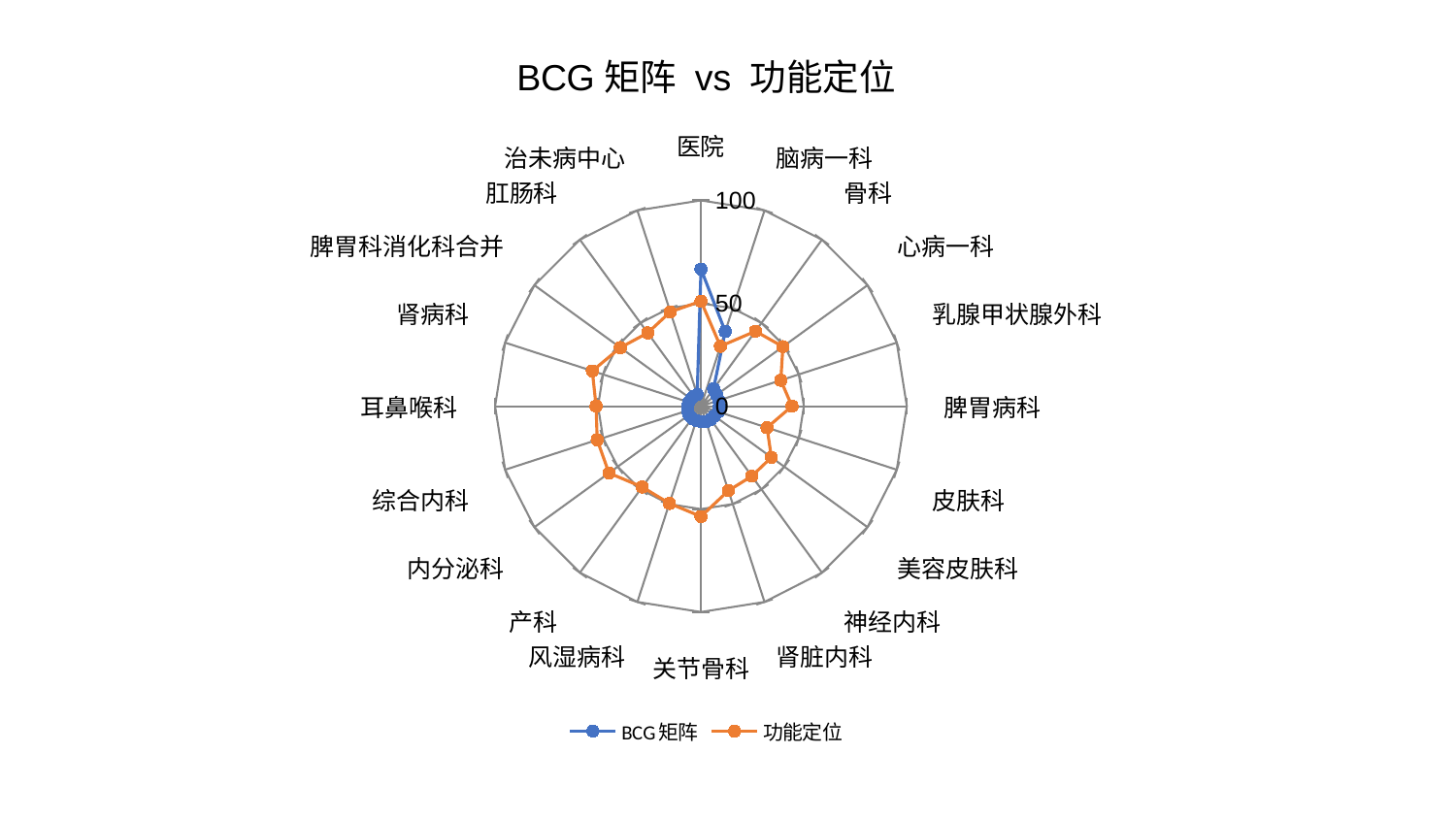

### Chart: BCG矩阵 vs 功能定位

| Category | BCG矩阵 | 功能定位 |
|---|---|---|
| 医院 | 66.61257989874575 | 51.016411180410294 |
| 脑病一科 | 38.20009647015565 | 30.636155405540354 |
| 骨科 | 10.460723562338933 | 45.04384662690923 |
| 心病一科 | 9.406606565347372 | 49.22021518068035 |
| 乳腺甲状腺外科 | 9.09492761187886 | 40.79473754060914 |
| 脾胃病科 | 8.956167048761255 | 44.23264825052296 |
| 皮肤科 | 8.919893534511536 | 33.77255610696034 |
| 美容皮肤科 | 8.030998235941613 | 42.30256601903069 |
| 神经内科 | 8.016528484581562 | 42.03876019589838 |
| 肾脏内科 | 7.9447947048677126 | 43.17661636573946 |
| 关节骨科 | 7.466666105202389 | 53.59959479513287 |
| 风湿病科 | 7.348445179192039 | 49.67026721058183 |
| 产科 | 7.3337742452812575 | 48.55351831250344 |
| 内分泌科 | 7.172365448105838 | 55.24918385065608 |
| 综合内科 | 6.821266582728103 | 52.98578958349545 |
| 耳鼻喉科 | 6.396373080196291 | 50.94171348380895 |
| 肾病科 | 6.312901178242534 | 55.49157474396059 |
| 脾胃科消化科合并 | 5.981323060334289 | 48.41461960342855 |
| 肛肠科 | 5.97191012230853 | 44.02414217940049 |
| 治未病中心 | 5.954485720245749 | 48.183597635199654 |
107